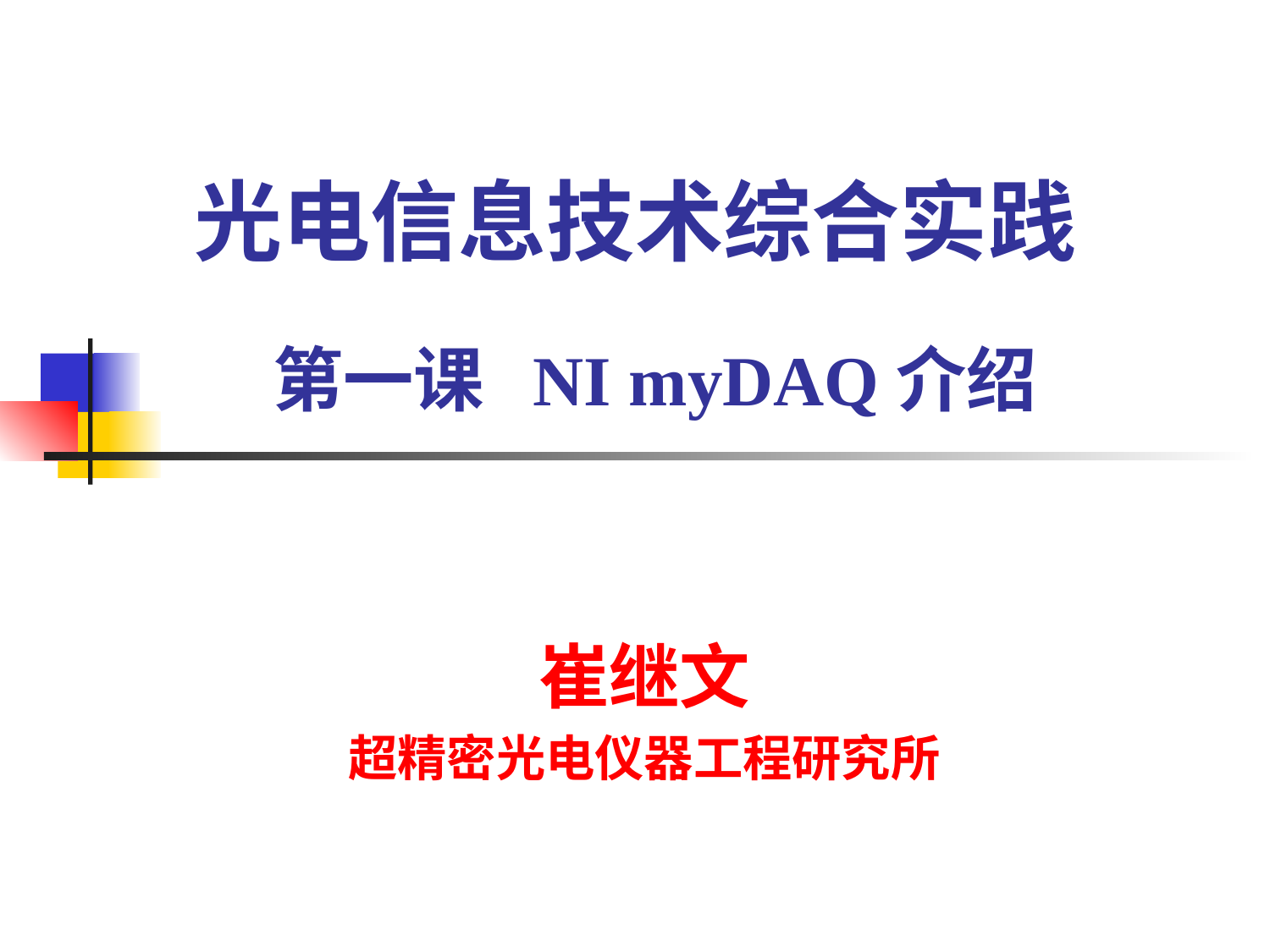

# 光电信息技术综合实践
第一课  NI myDAQ介绍
崔继文
超精密光电仪器工程研究所